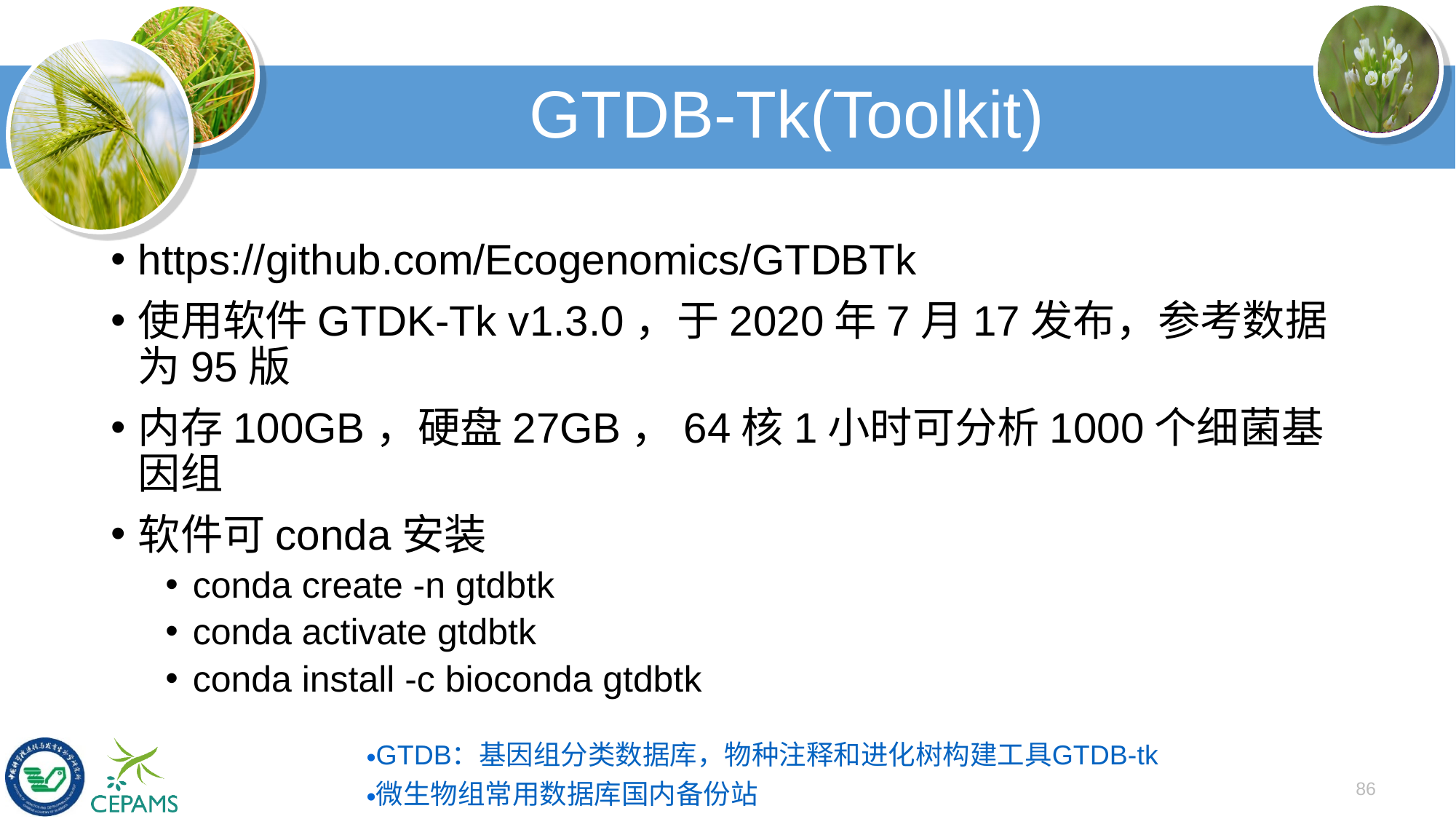

# GTDB-Tk(Toolkit)
https://github.com/Ecogenomics/GTDBTk
使用软件GTDK-Tk v1.3.0，于2020年7月17发布，参考数据为95版
内存100GB，硬盘27GB，64核1小时可分析1000个细菌基因组
软件可conda安装
conda create -n gtdbtk
conda activate gtdbtk
conda install -c bioconda gtdbtk

GTDB：基因组分类数据库，物种注释和进化树构建工具GTDB-tk
微生物组常用数据库国内备份站
86